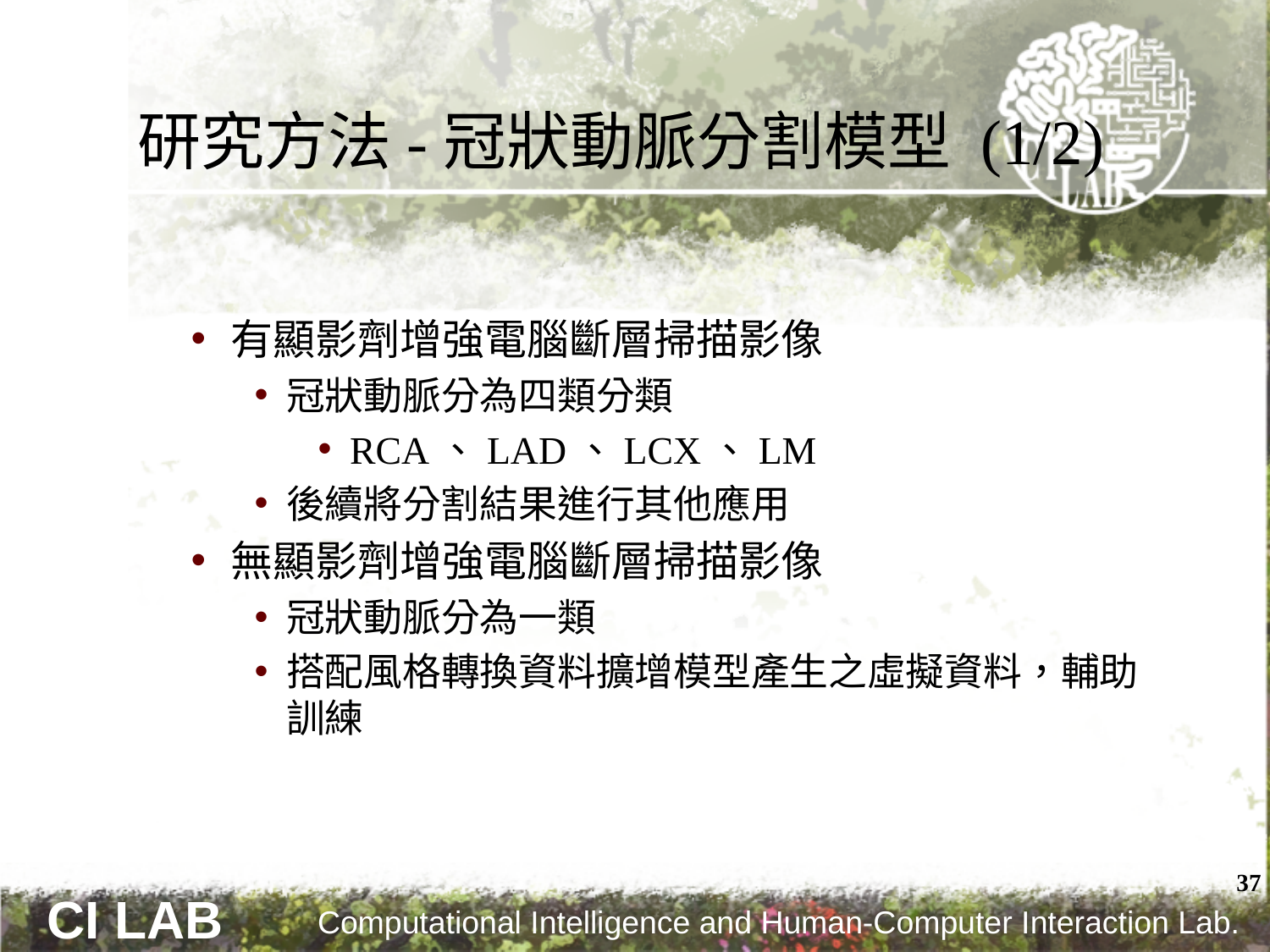

# 研究方法-冠狀動脈分割模型 (1/2)
有顯影劑增強電腦斷層掃描影像
冠狀動脈分為四類分類
RCA、LAD、LCX、LM
後續將分割結果進行其他應用
無顯影劑增強電腦斷層掃描影像
冠狀動脈分為一類
搭配風格轉換資料擴增模型產生之虛擬資料，輔助訓練

37